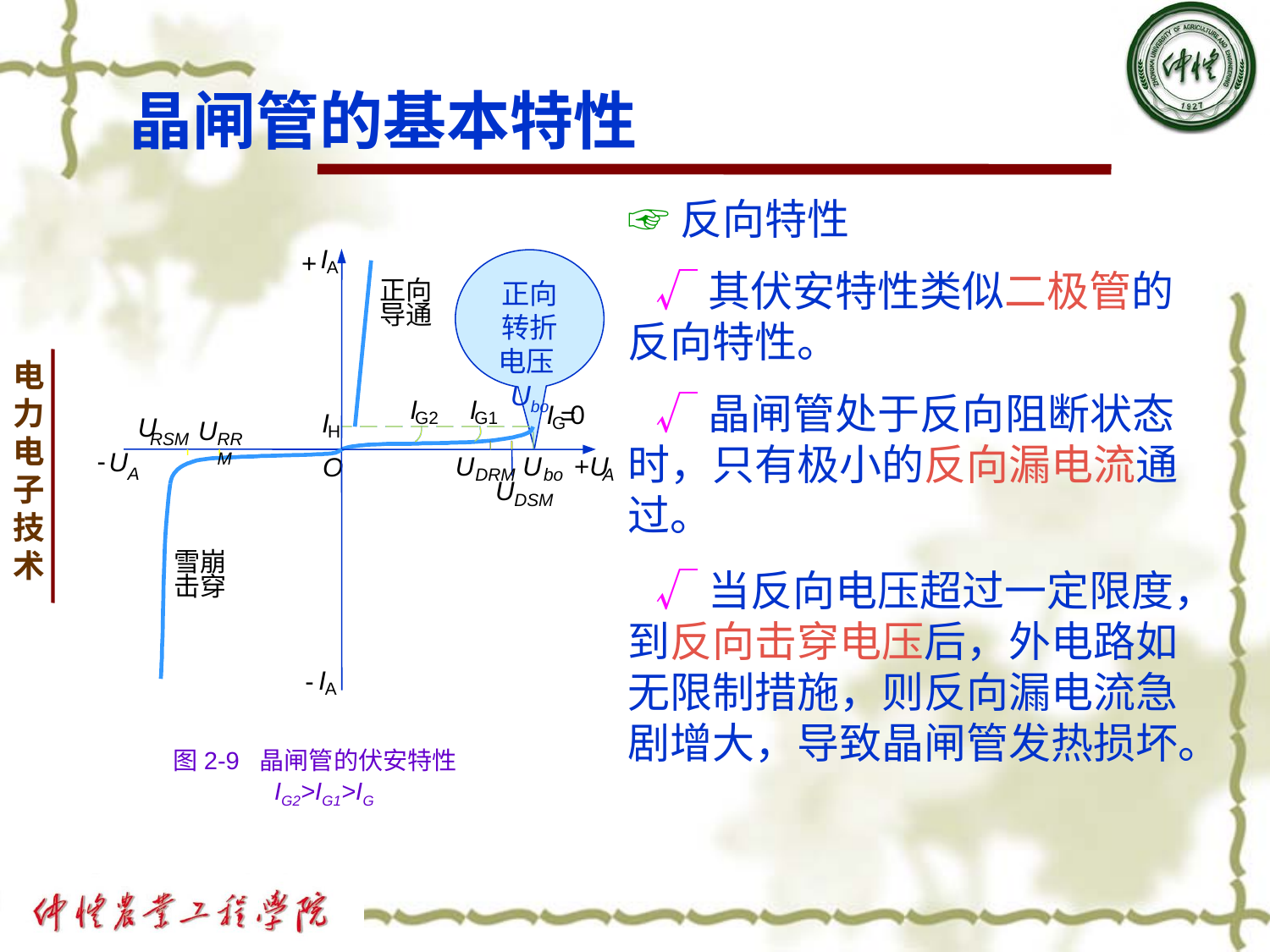

# 晶闸管的基本特性
☞反向特性
   √其伏安特性类似二极管的反向特性。
   √晶闸管处于反向阻断状态时，只有极小的反向漏电流通过。
   √当反向电压超过一定限度，到反向击穿电压后，外电路如无限制措施，则反向漏电流急剧增大，导致晶闸管发热损坏。
I

+
正向转折电压Ubo
A

正向
导通
I
I
I
0
=
G2
G1
I
G
U
U
H

RSM
RRM

-
U

U
U
+
U
O

A
DRM
bo
A
U

DSM
雪崩
击穿
I
-
A
   图2-9  晶闸管的伏安特性   	      	IG2>IG1>IG